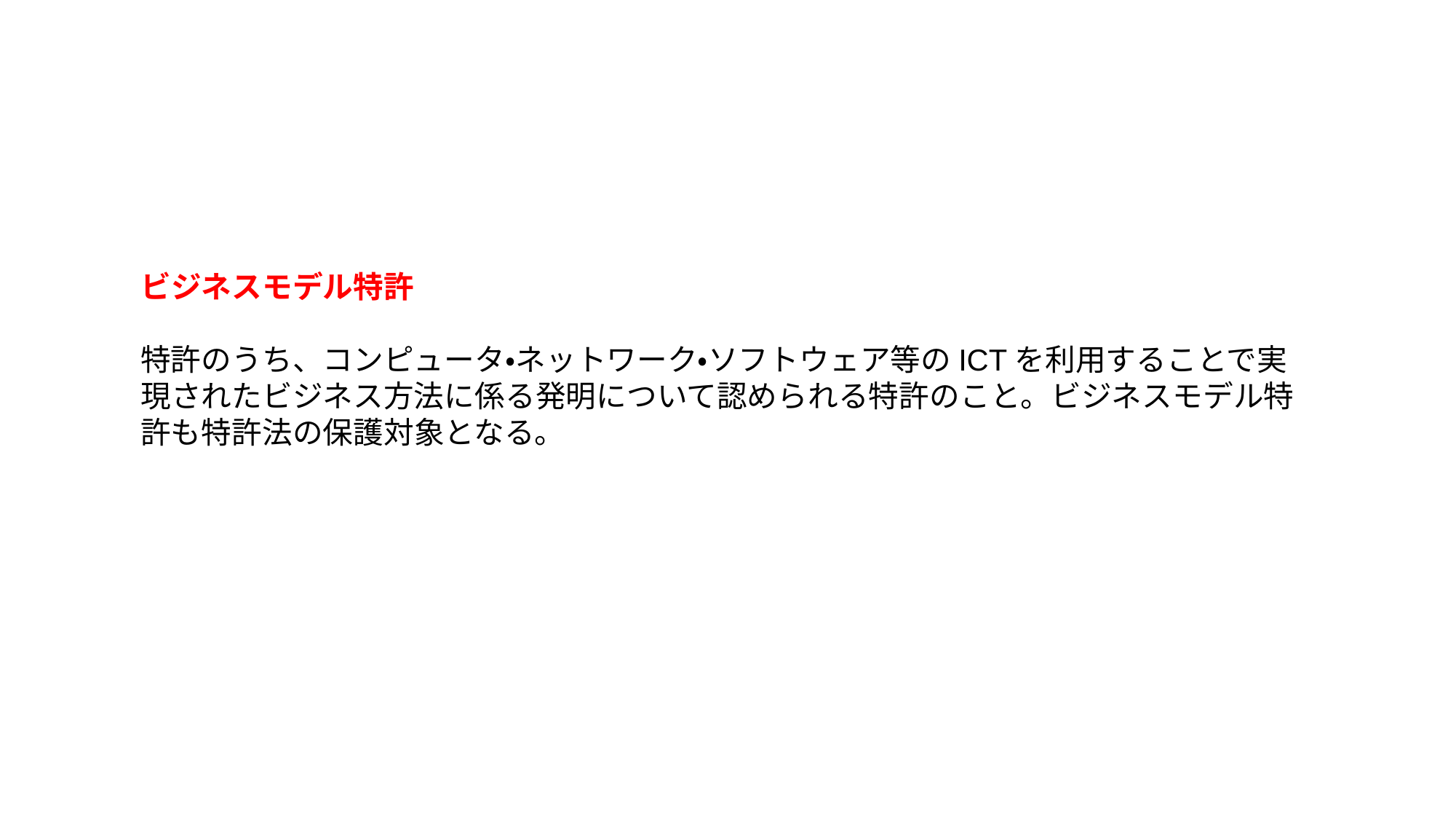

ビジネスモデル特許

特許のうち、コンピュータ・ネットワーク・ソフトウェア等のICTを利用することで実現されたビジネス方法に係る発明について認められる特許のこと。ビジネスモデル特許も特許法の保護対象となる。